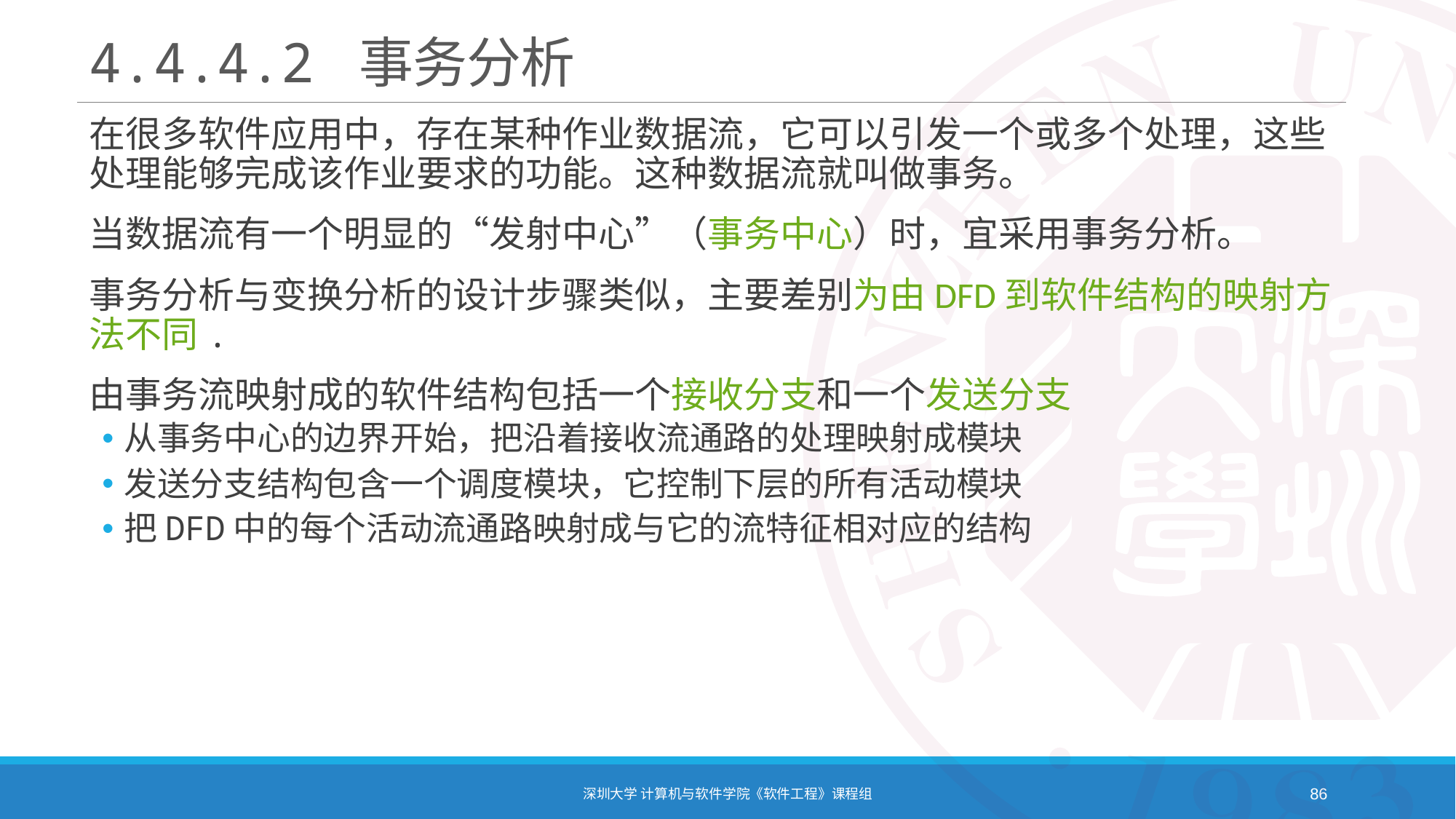

# 4.4.4.2 事务分析
在很多软件应用中，存在某种作业数据流，它可以引发一个或多个处理，这些处理能够完成该作业要求的功能。这种数据流就叫做事务。
当数据流有一个明显的“发射中心”（事务中心）时，宜采用事务分析。
事务分析与变换分析的设计步骤类似，主要差别为由DFD到软件结构的映射方法不同.
由事务流映射成的软件结构包括一个接收分支和一个发送分支
从事务中心的边界开始，把沿着接收流通路的处理映射成模块
发送分支结构包含一个调度模块，它控制下层的所有活动模块
把DFD中的每个活动流通路映射成与它的流特征相对应的结构
深圳大学 计算机与软件学院《软件工程》课程组
86